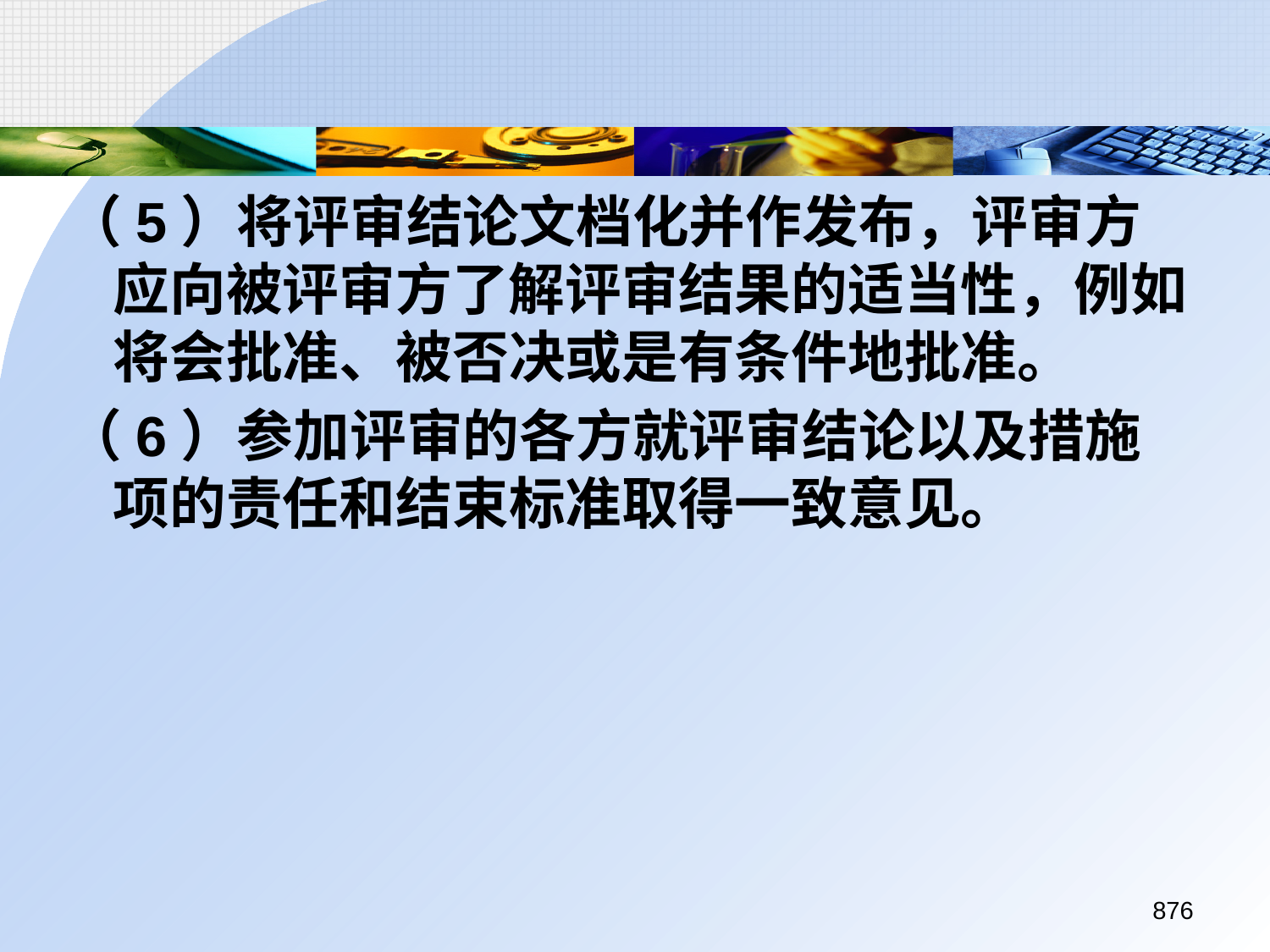

（5）将评审结论文档化并作发布，评审方应向被评审方了解评审结果的适当性，例如将会批准、被否决或是有条件地批准。
（6）参加评审的各方就评审结论以及措施项的责任和结束标准取得一致意见。

876